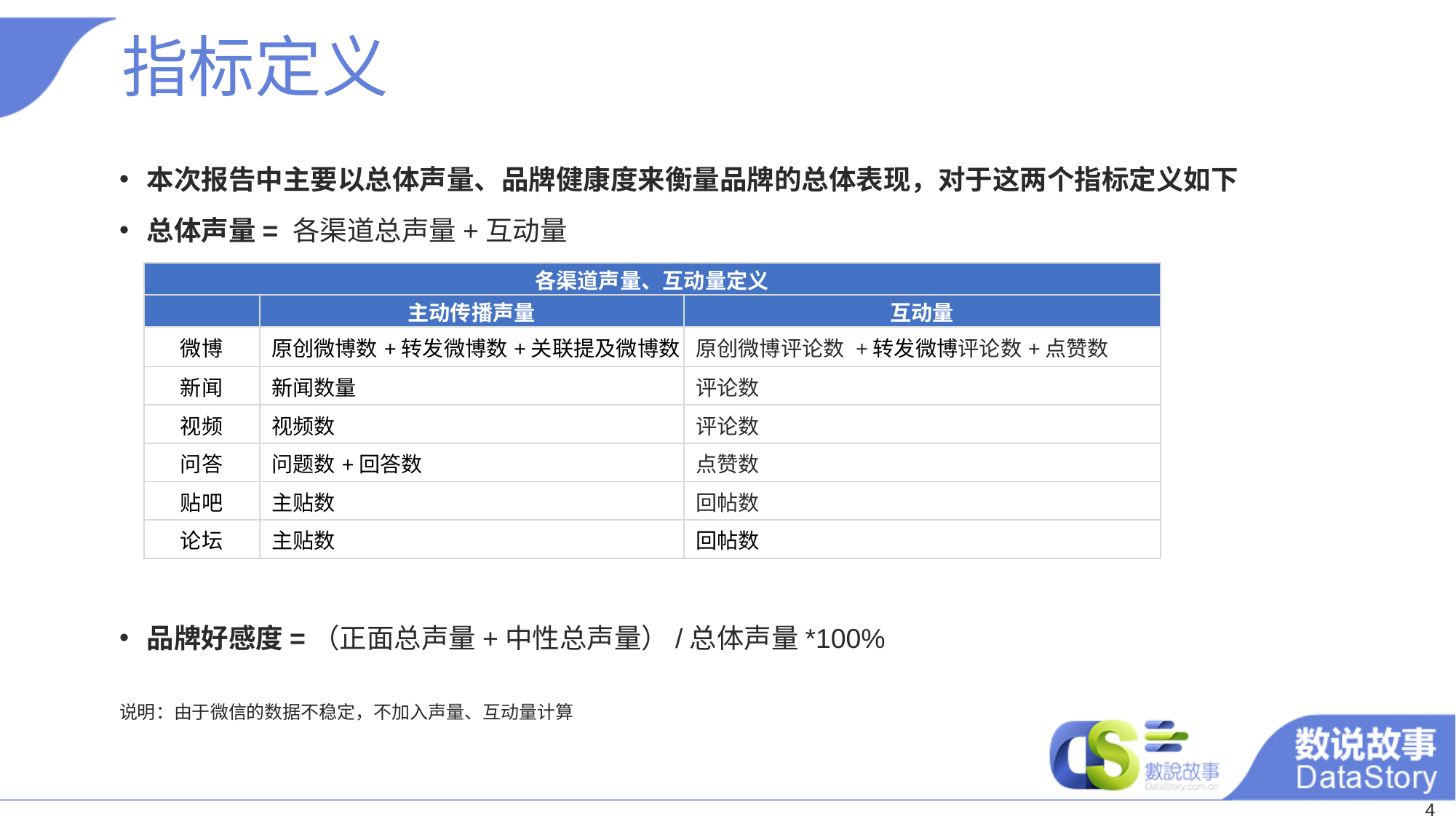

# 指标定义
本次报告中主要以总体声量、品牌健康度来衡量品牌的总体表现，对于这两个指标定义如下
总体声量= 各渠道总声量+互动量

品牌好感度=（正面总声量+中性总声量）/总体声量*100%

说明：由于微信的数据不稳定，不加入声量、互动量计算

| 各渠道声量、互动量定义 |  |  |
| --- | --- | --- |
|  | 主动传播声量 | 互动量 |
| 微博 | 原创微博数+转发微博数+关联提及微博数 | 原创微博评论数 +转发微博评论数+点赞数 |
| 新闻 | 新闻数量 | 评论数 |
| 视频 | 视频数 | 评论数 |
| 问答 | 问题数+回答数 | 点赞数 |
| 贴吧 | 主贴数 | 回帖数 |
| 论坛 | 主贴数 | 回帖数 |
4